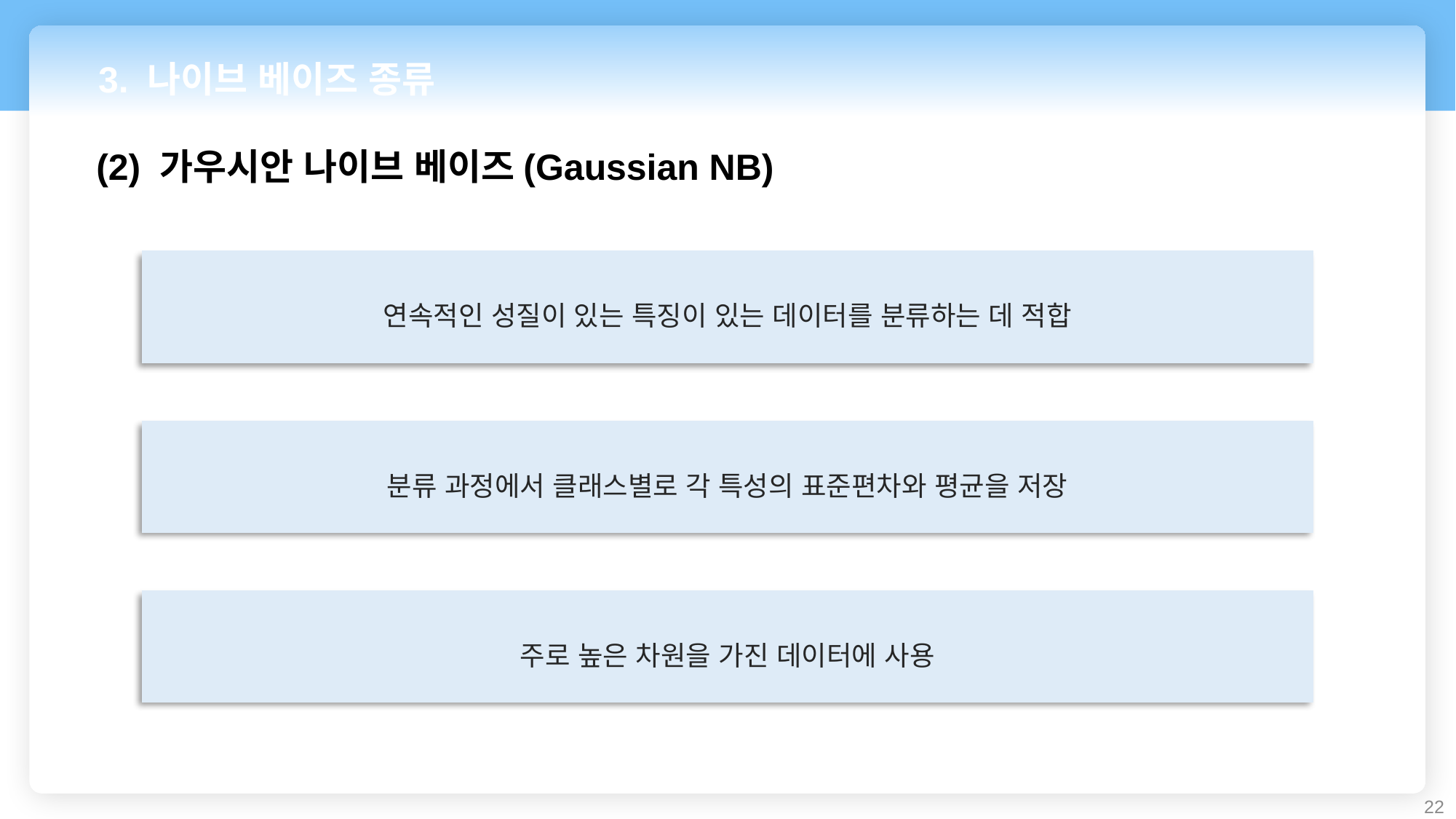

3. 나이브 베이즈 종류
(2) 가우시안 나이브 베이즈(Gaussian NB)
연속적인 성질이 있는 특징이 있는 데이터를 분류하는 데 적합
분류 과정에서 클래스별로 각 특성의 표준편차와 평균을 저장
주로 높은 차원을 가진 데이터에 사용
22